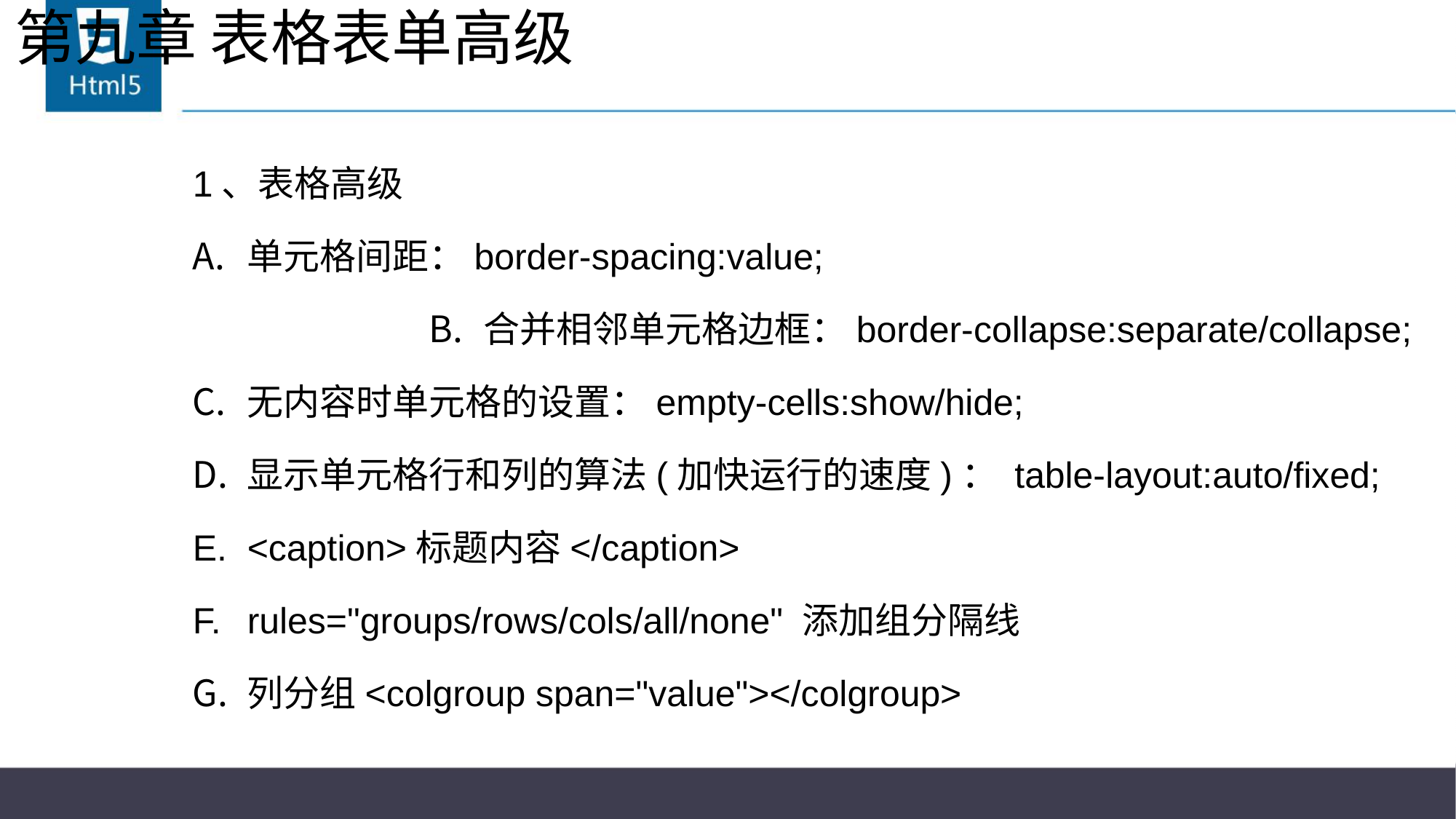

# 第九章 表格表单高级
1、表格高级
单元格间距：border-spacing:value;
合并相邻单元格边框：border-collapse:separate/collapse;
无内容时单元格的设置：empty-cells:show/hide;
显示单元格行和列的算法(加快运行的速度)： table-layout:auto/fixed;
<caption>标题内容</caption>
rules="groups/rows/cols/all/none" 添加组分隔线
列分组<colgroup span="value"></colgroup>